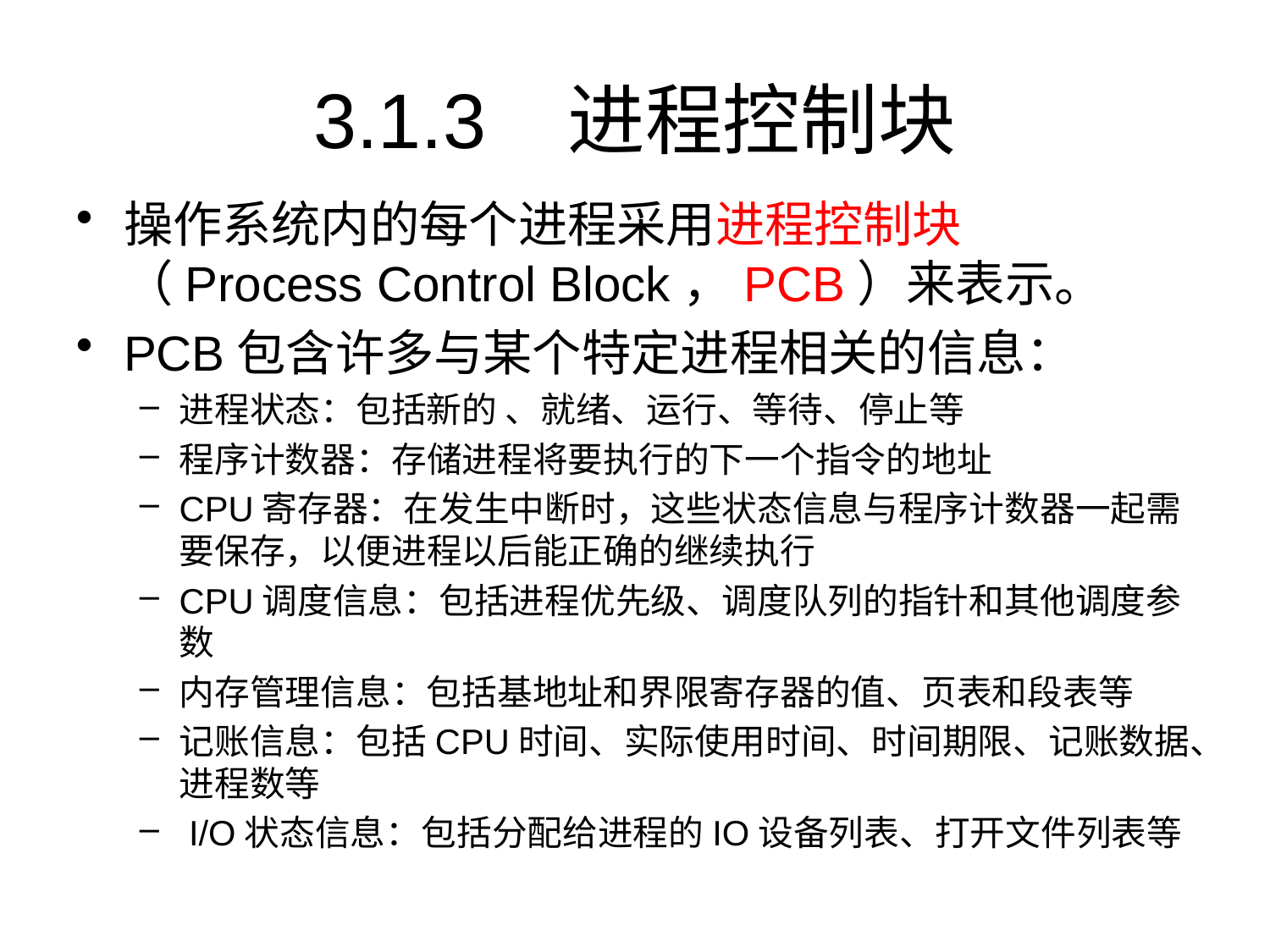

# 3.1.3	进程控制块
操作系统内的每个进程采用进程控制块（Process Control Block，PCB）来表示。
PCB包含许多与某个特定进程相关的信息：
进程状态：包括新的 、就绪、运行、等待、停止等
程序计数器：存储进程将要执行的下一个指令的地址
CPU寄存器：在发生中断时，这些状态信息与程序计数器一起需要保存，以便进程以后能正确的继续执行
CPU调度信息：包括进程优先级、调度队列的指针和其他调度参数
内存管理信息：包括基地址和界限寄存器的值、页表和段表等
记账信息：包括CPU时间、实际使用时间、时间期限、记账数据、进程数等
 I/O状态信息：包括分配给进程的IO设备列表、打开文件列表等